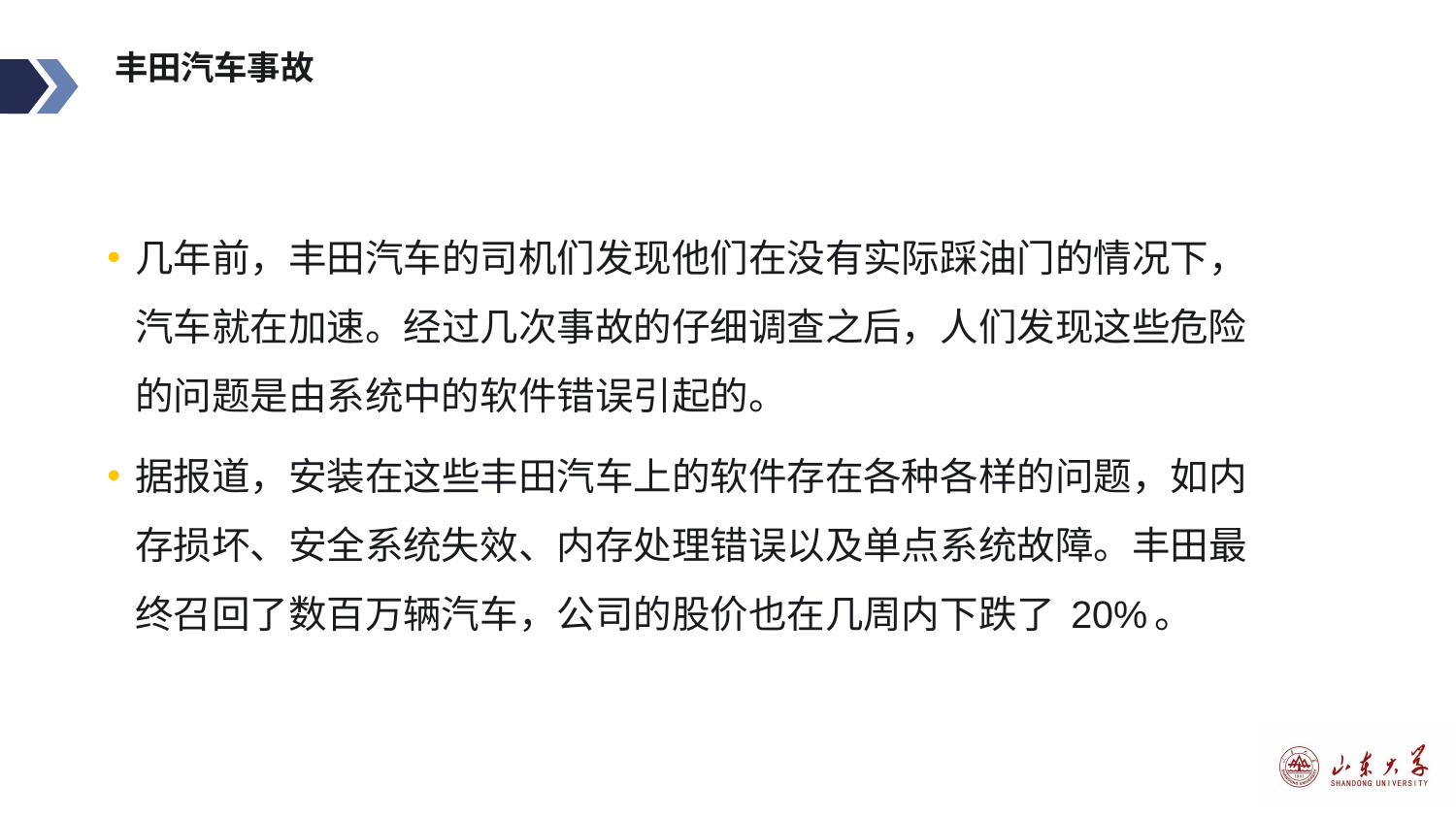

# 丰田汽车事故
几年前，丰田汽车的司机们发现他们在没有实际踩油门的情况下，汽车就在加速。经过几次事故的仔细调查之后，人们发现这些危险的问题是由系统中的软件错误引起的。
据报道，安装在这些丰田汽车上的软件存在各种各样的问题，如内存损坏、安全系统失效、内存处理错误以及单点系统故障。丰田最终召回了数百万辆汽车，公司的股价也在几周内下跌了 20%。